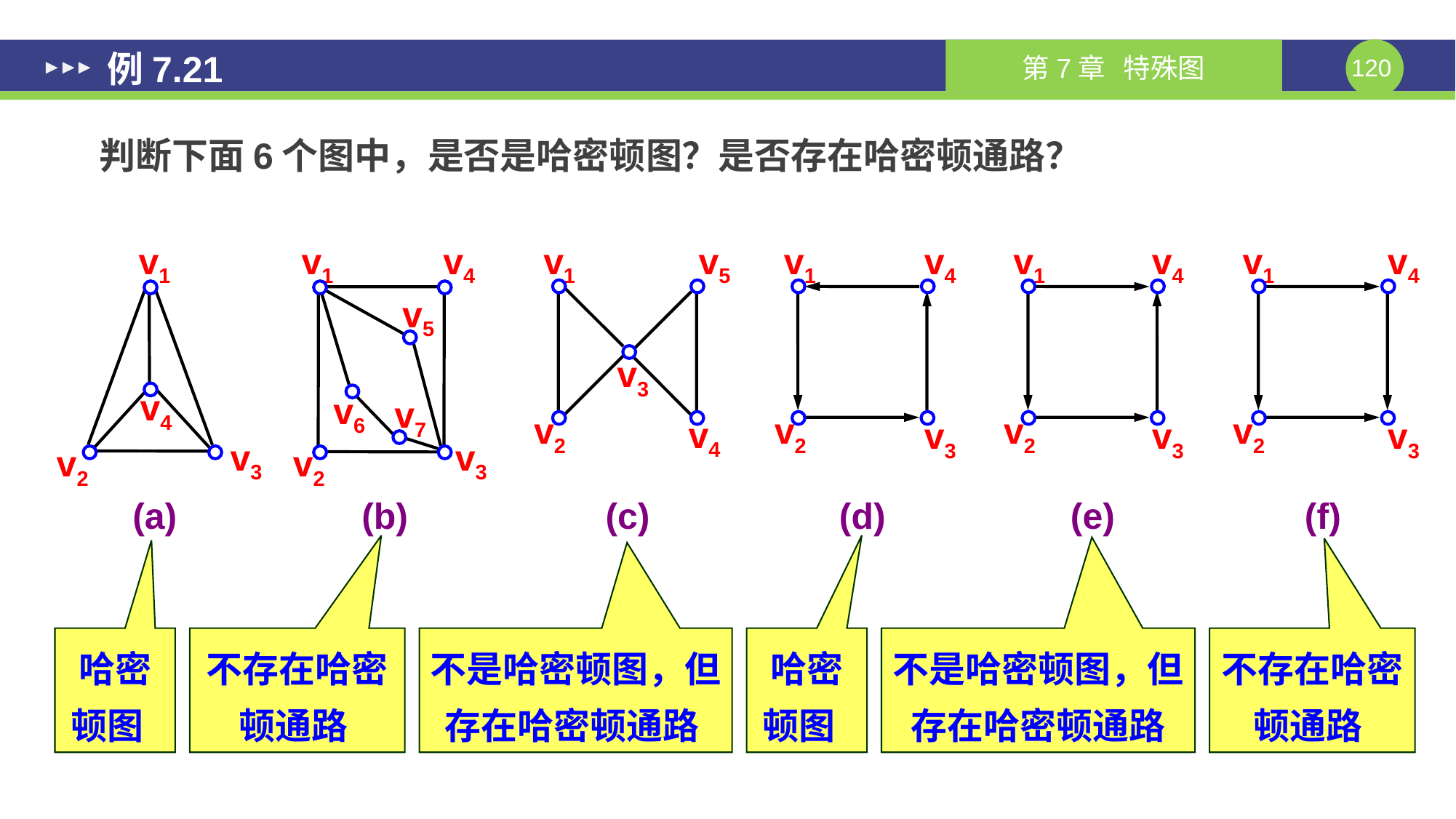

# 例7.21
判断下面6个图中，是否是哈密顿图？是否存在哈密顿通路？
v1
v1
v4
v1
v5
v1
v4
v1
v4
v1
v4

v5

v3

v4

v6

v7

v2
v2
v2
v2

v4
v3
v3
v3

v3
v3

v2
v2

(a)
(b)
(c)
(d)
(e)
(f)
哈密
顿图
不存在哈密顿通路
不是哈密顿图，但存在哈密顿通路
哈密
顿图
不是哈密顿图，但存在哈密顿通路
不存在哈密顿通路